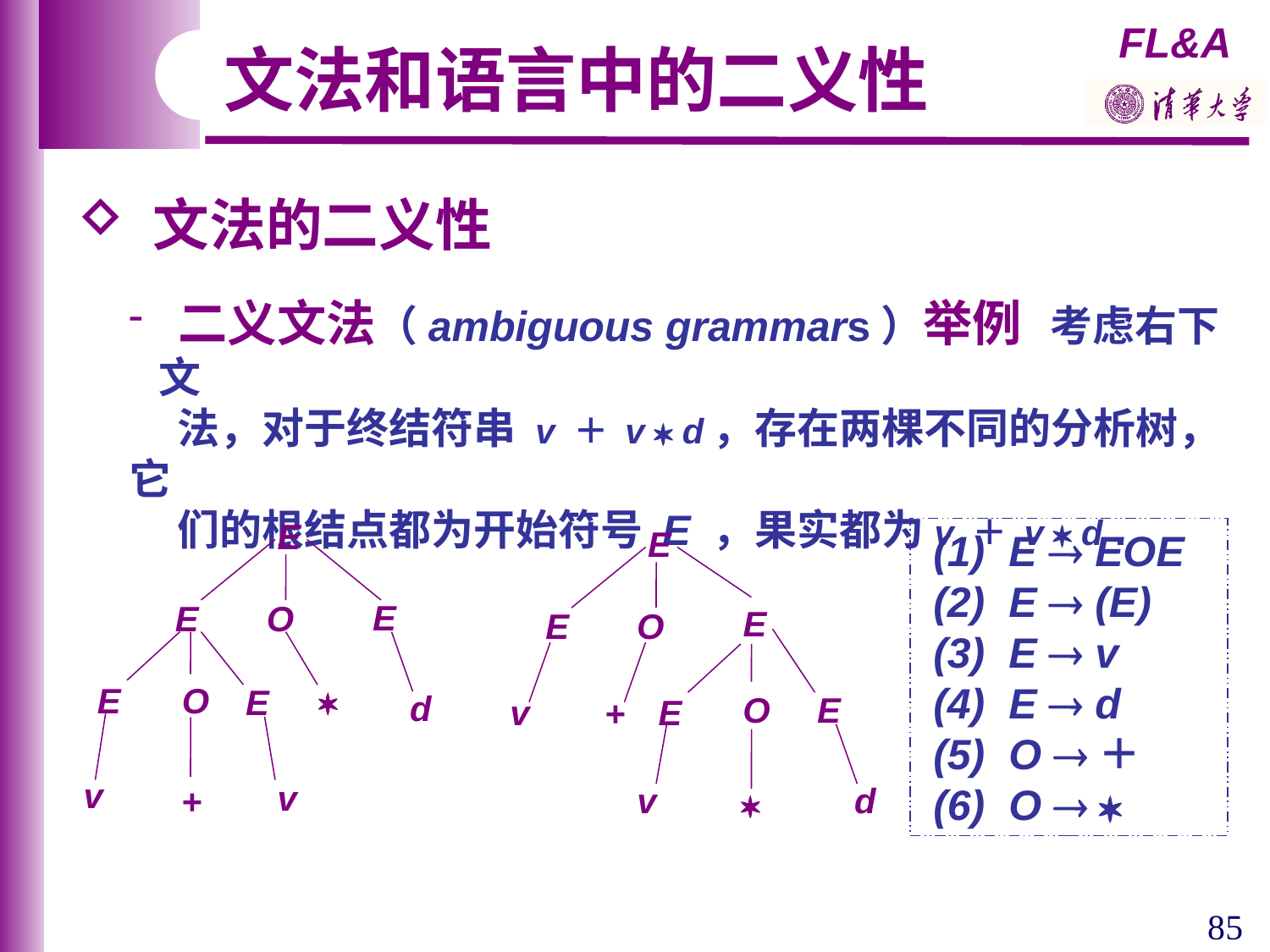

文法和语言中的二义性
 文法的二义性
 二义文法（ambiguous grammars）举例   考虑右下文
    法，对于终结符串 v ＋ v ∗ d，存在两棵不同的分析树，它
    们的根结点都为开始符号 E ，果实都为v ＋ v ∗ d .
E

E
E
O

E
O
∗
E
d

v
v
+
E

E
E
O

O
E
v
E
+

v
d
∗

(1)  E → EOE
(2)  E → (E)
(3)  E → v
(4)  E → d
(5)  O →＋
(6)  O → ∗
85